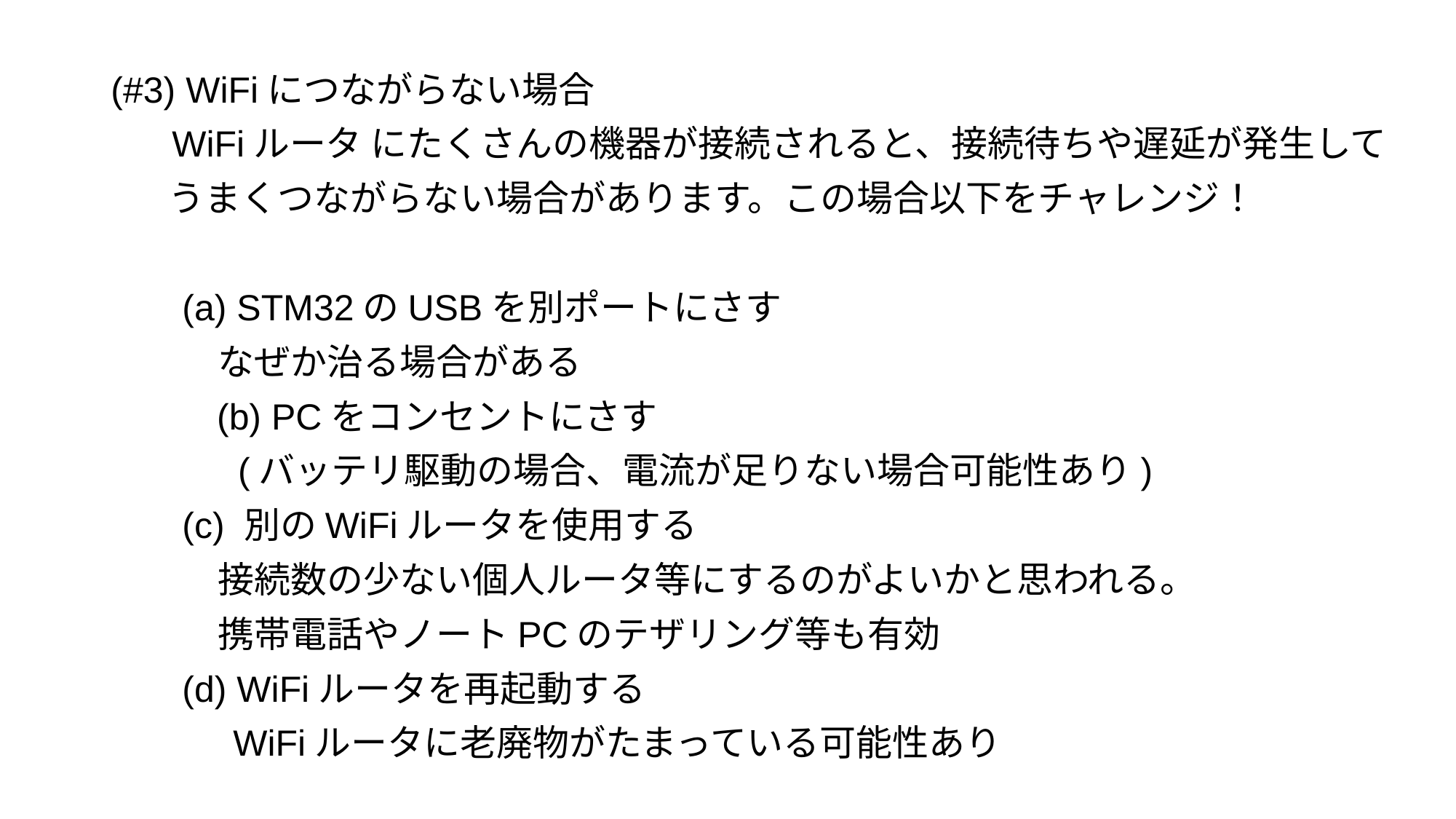

(#3) WiFiにつながらない場合
      WiFiルータ にたくさんの機器が接続されると、接続待ちや遅延が発生して
      うまくつながらない場合があります。この場合以下をチャレンジ！

       (a) STM32のUSBを別ポートにさす
            なぜか治る場合がある
　 　  (b) PCをコンセントにさす
　          (バッテリ駆動の場合、電流が足りない場合可能性あり)
       (c) 別のWiFiルータを使用する
            接続数の少ない個人ルータ等にするのがよいかと思われる。
            携帯電話やノートPCのテザリング等も有効
       (d) WiFiルータを再起動する
            WiFiルータに老廃物がたまっている可能性あり